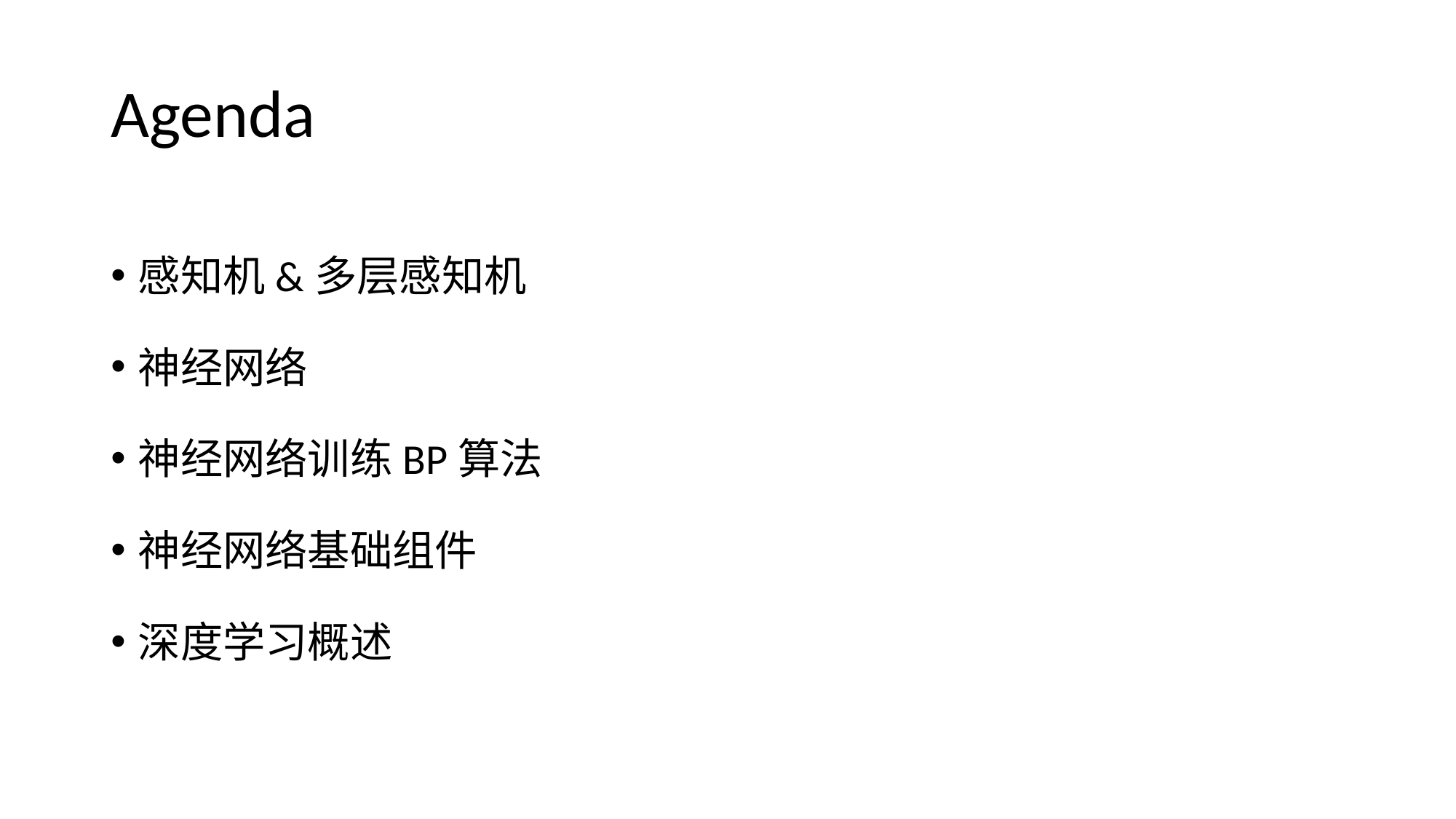

# Agenda
感知机&多层感知机
神经网络
神经网络训练BP算法
神经网络基础组件
深度学习概述